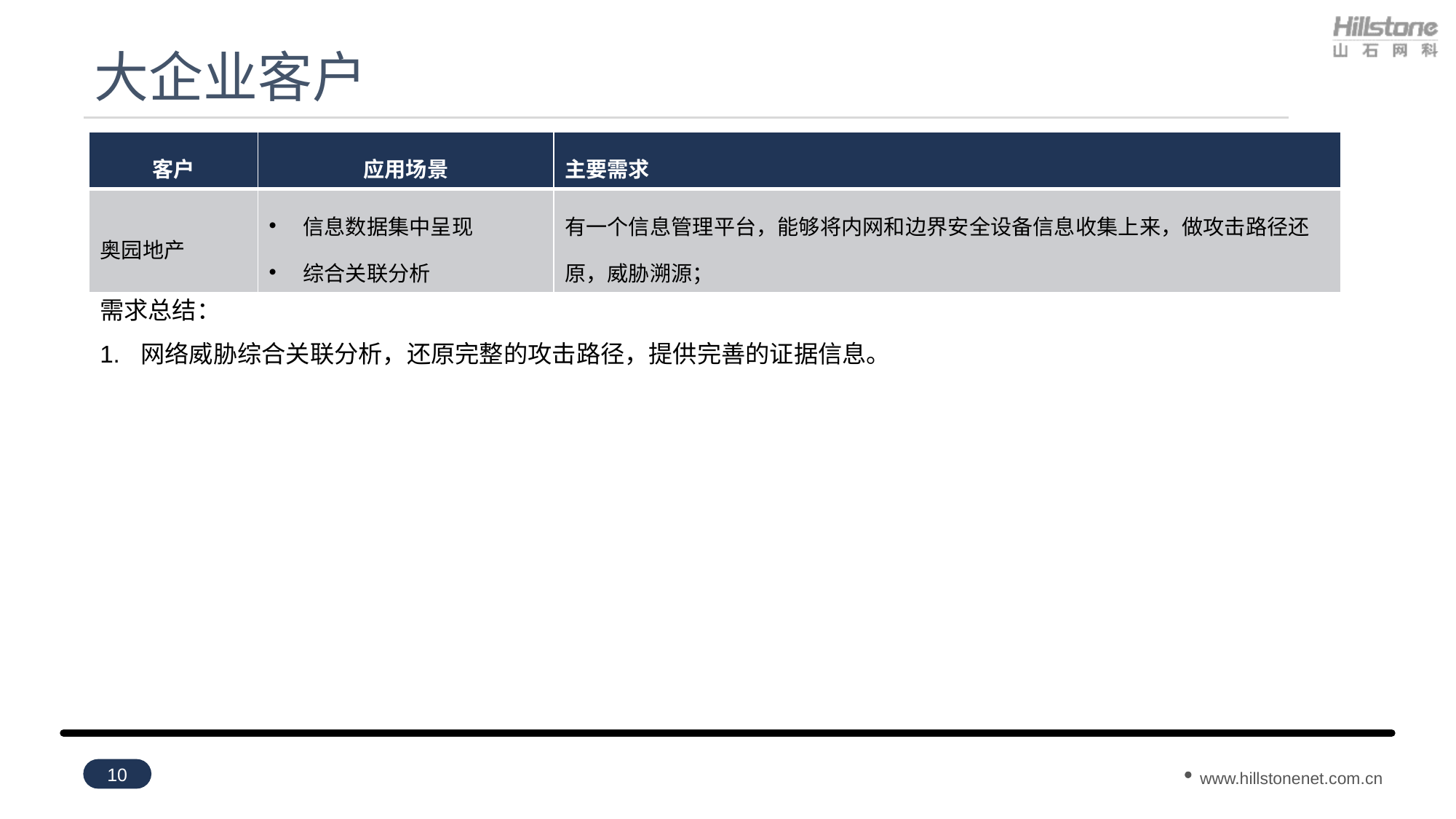

# 大企业客户
| 客户 | 应用场景 | 主要需求 |
| --- | --- | --- |
| 奥园地产 | 信息数据集中呈现 综合关联分析 | 有一个信息管理平台，能够将内网和边界安全设备信息收集上来，做攻击路径还原，威胁溯源； |
需求总结：
网络威胁综合关联分析，还原完整的攻击路径，提供完善的证据信息。
10